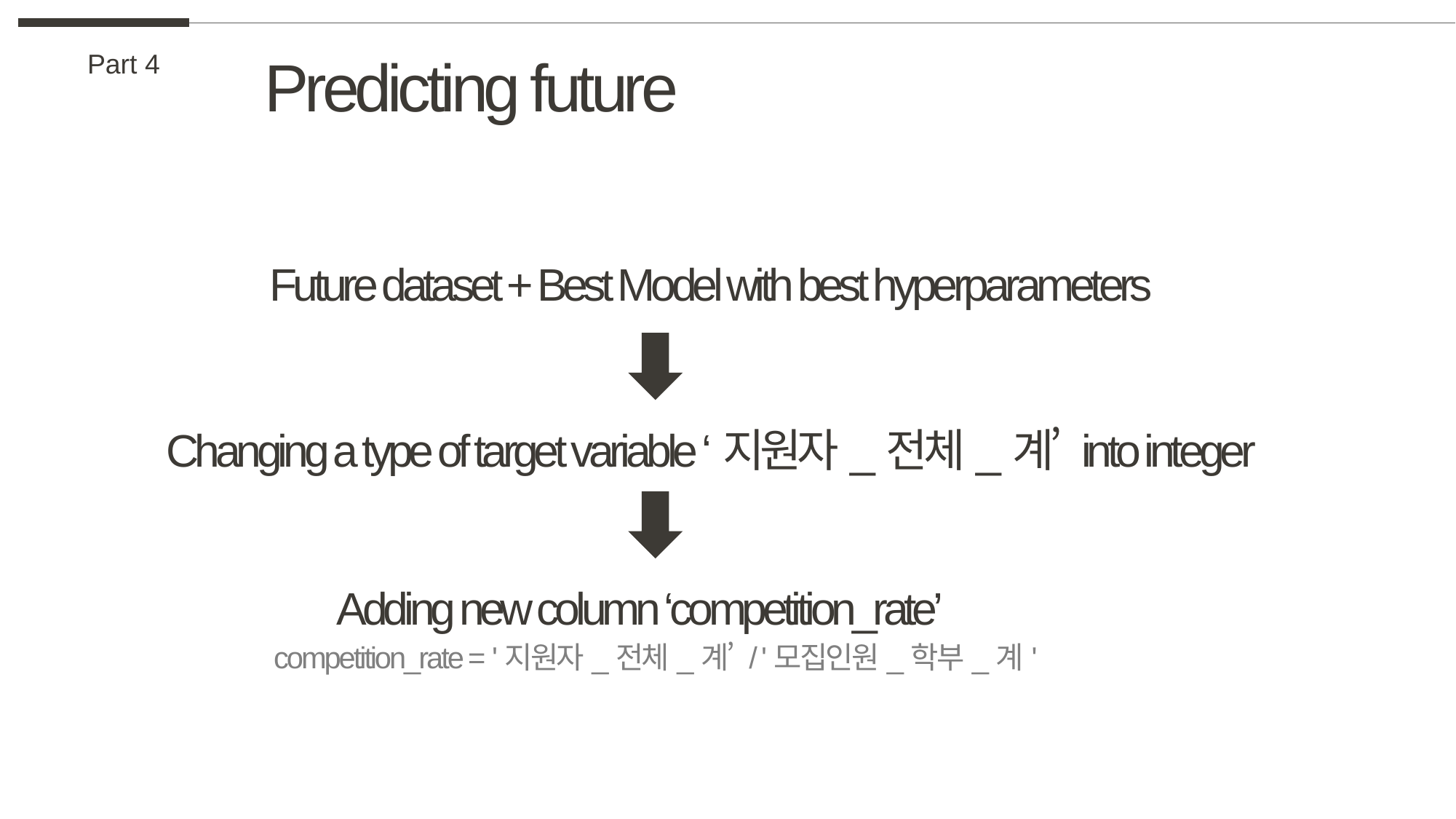

Predicting future
Part 4
Future dataset + Best Model with best hyperparameters

Changing a type of target variable ‘지원자_전체_계’ into integer

Adding new column ‘competition_rate’
competition_rate = '지원자_전체_계’ / '모집인원_학부_계'